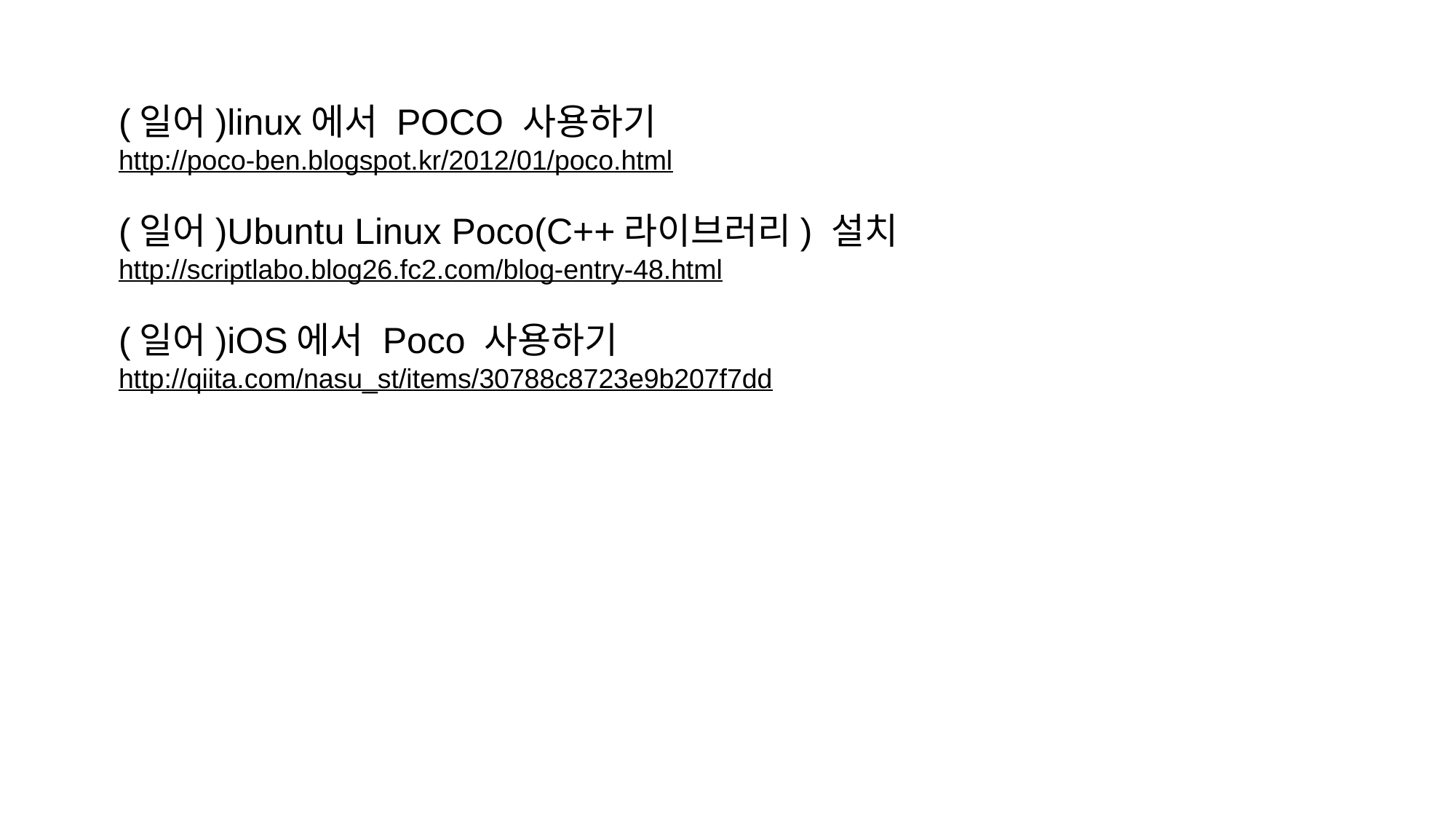

(일어)linux에서 POCO 사용하기
http://poco-ben.blogspot.kr/2012/01/poco.html

(일어)Ubuntu Linux Poco(C++라이브러리) 설치
http://scriptlabo.blog26.fc2.com/blog-entry-48.html

(일어)iOS에서 Poco 사용하기
http://qiita.com/nasu_st/items/30788c8723e9b207f7dd